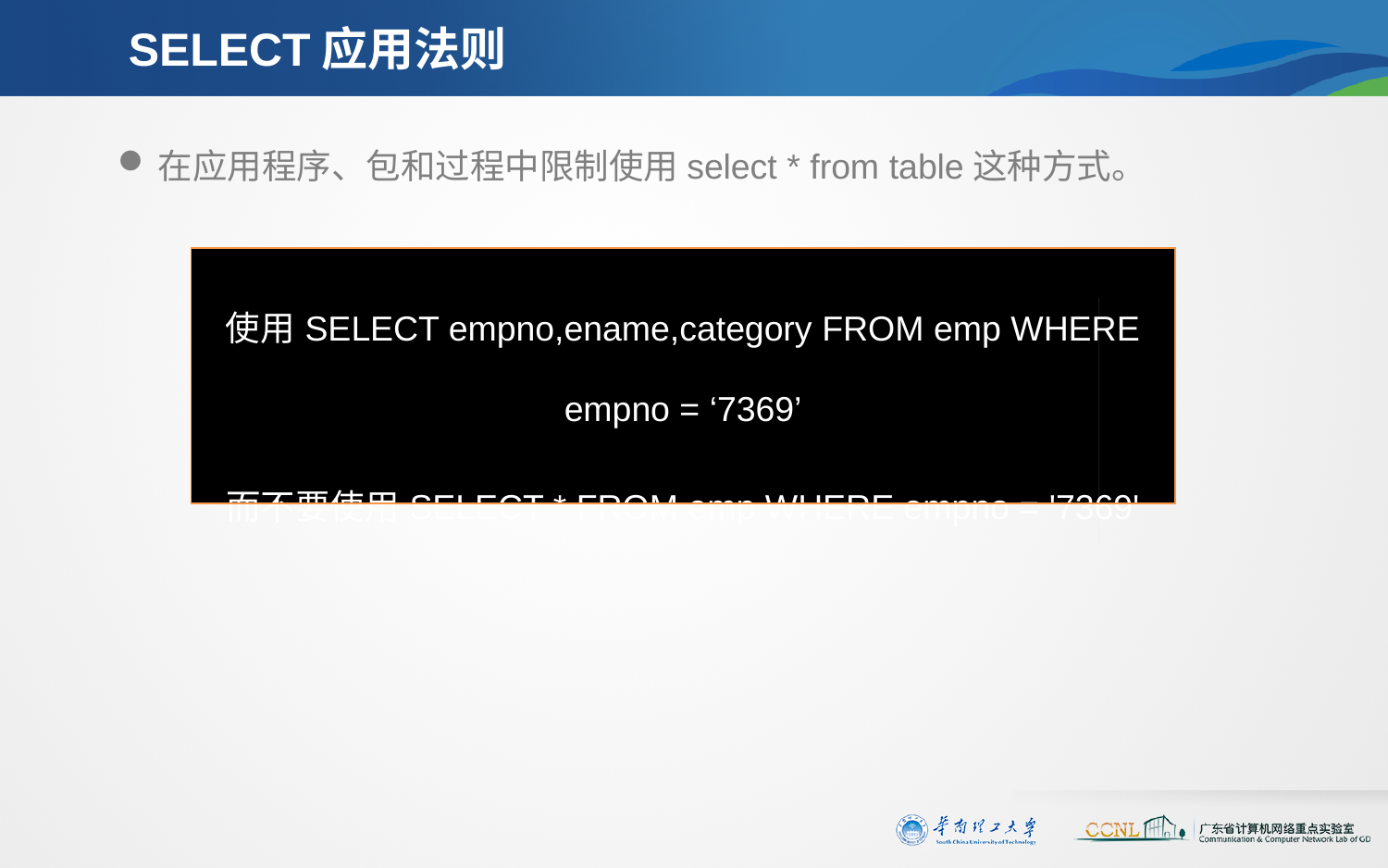

# SELECT应用法则
在应用程序、包和过程中限制使用select * from table这种方式。

| 使用SELECT empno,ename,category FROM emp WHERE empno = ‘7369’ 而不要使用SELECT \* FROM emp WHERE empno = '7369' |
| --- |